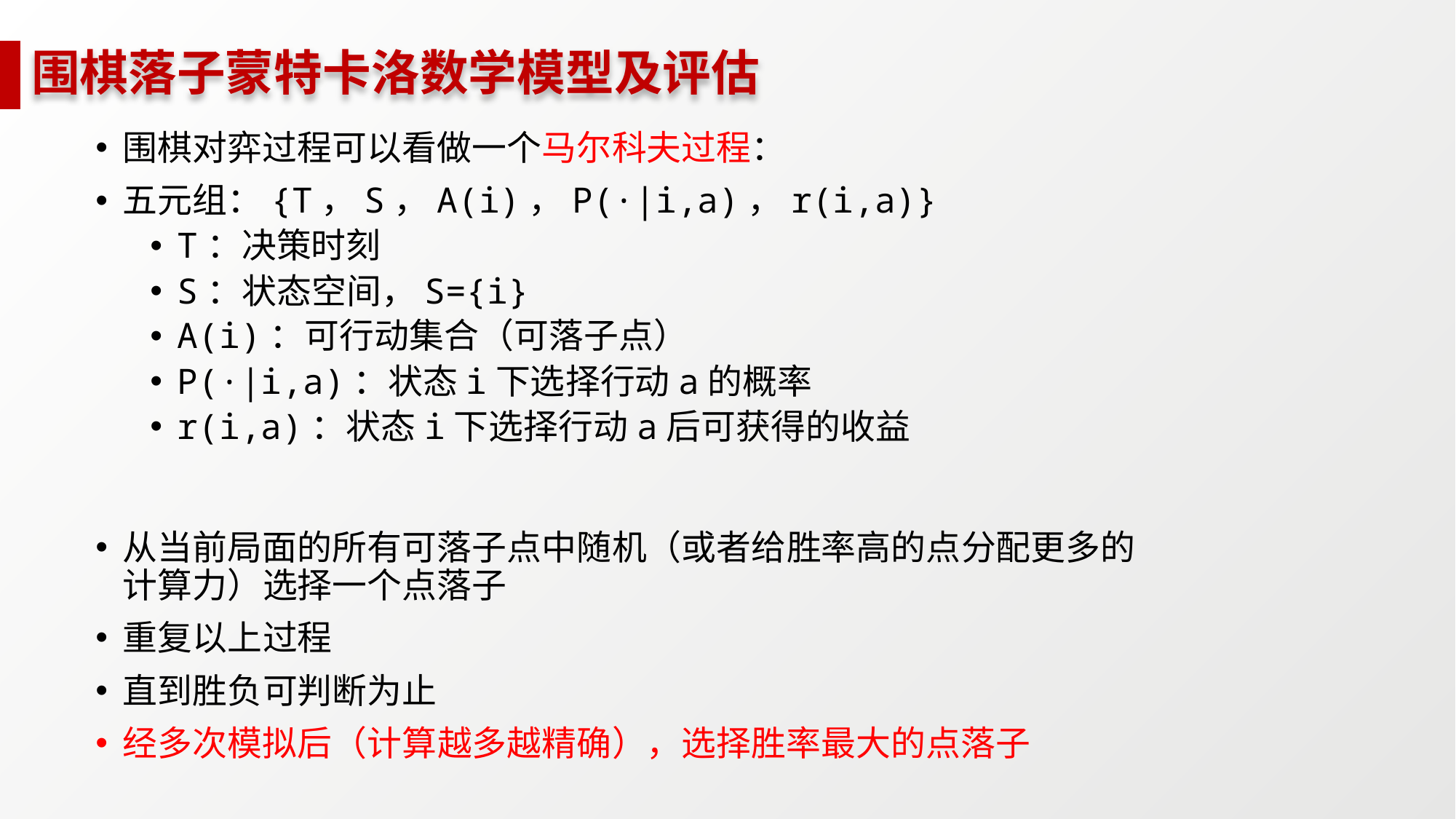

# 围棋落子蒙特卡洛数学模型及评估
围棋对弈过程可以看做一个马尔科夫过程：
五元组：{T，S，A(i)，P(·|i,a)，r(i,a)}
T：决策时刻
S：状态空间，S={i}
A(i)：可行动集合（可落子点）
P(·|i,a)：状态i下选择行动a的概率
r(i,a)：状态i下选择行动a后可获得的收益
从当前局面的所有可落子点中随机（或者给胜率高的点分配更多的计算力）选择一个点落子
重复以上过程
直到胜负可判断为止
经多次模拟后（计算越多越精确），选择胜率最大的点落子